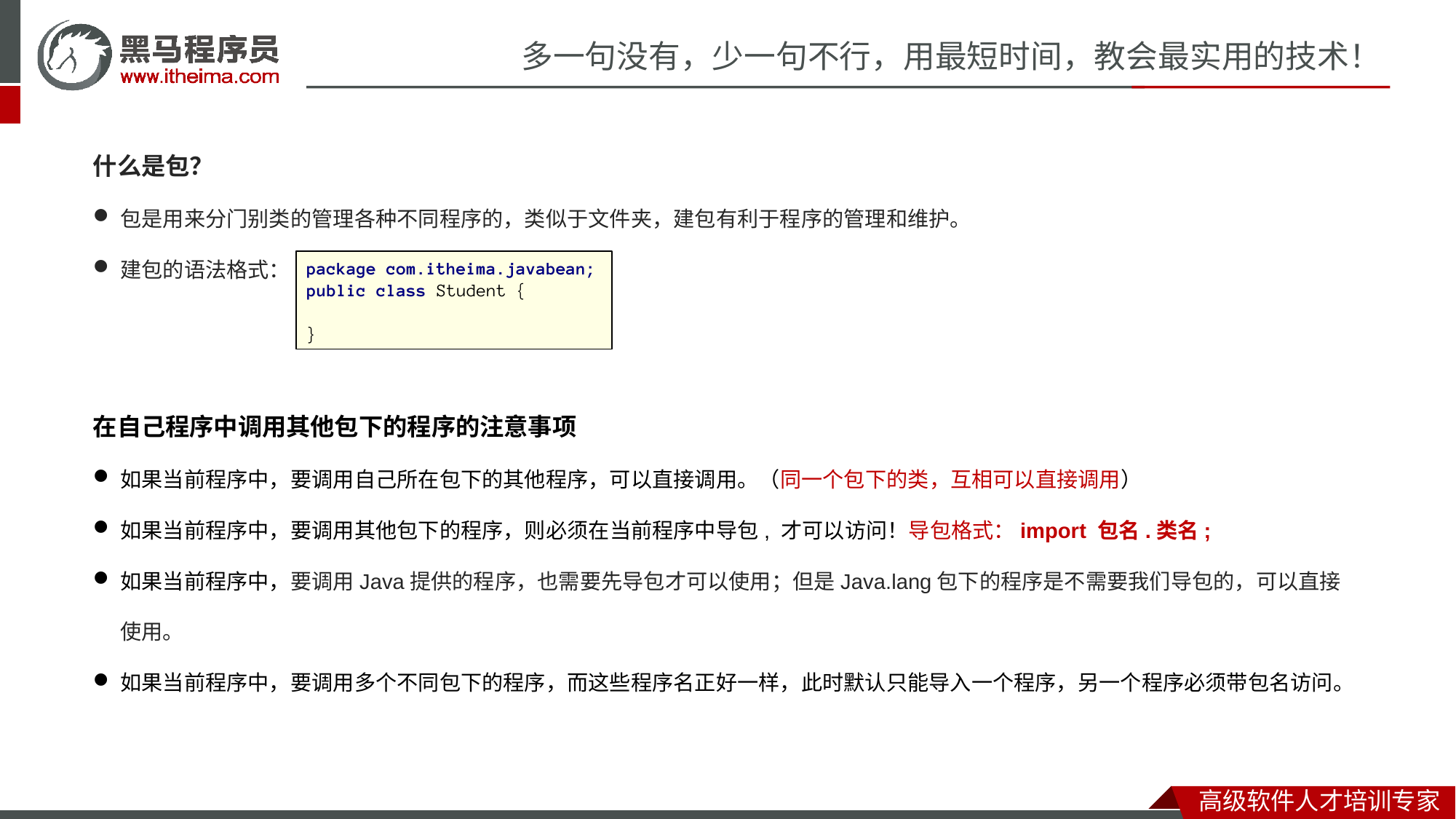

什么是包？
包是用来分门别类的管理各种不同程序的，类似于文件夹，建包有利于程序的管理和维护。
建包的语法格式：
package com.itheima.javabean;
public class Student {
}
在自己程序中调用其他包下的程序的注意事项
如果当前程序中，要调用自己所在包下的其他程序，可以直接调用。（同一个包下的类，互相可以直接调用）
如果当前程序中，要调用其他包下的程序，则必须在当前程序中导包, 才可以访问！导包格式：import 包名.类名;
如果当前程序中，要调用Java提供的程序，也需要先导包才可以使用；但是Java.lang包下的程序是不需要我们导包的，可以直接使用。
如果当前程序中，要调用多个不同包下的程序，而这些程序名正好一样，此时默认只能导入一个程序，另一个程序必须带包名访问。